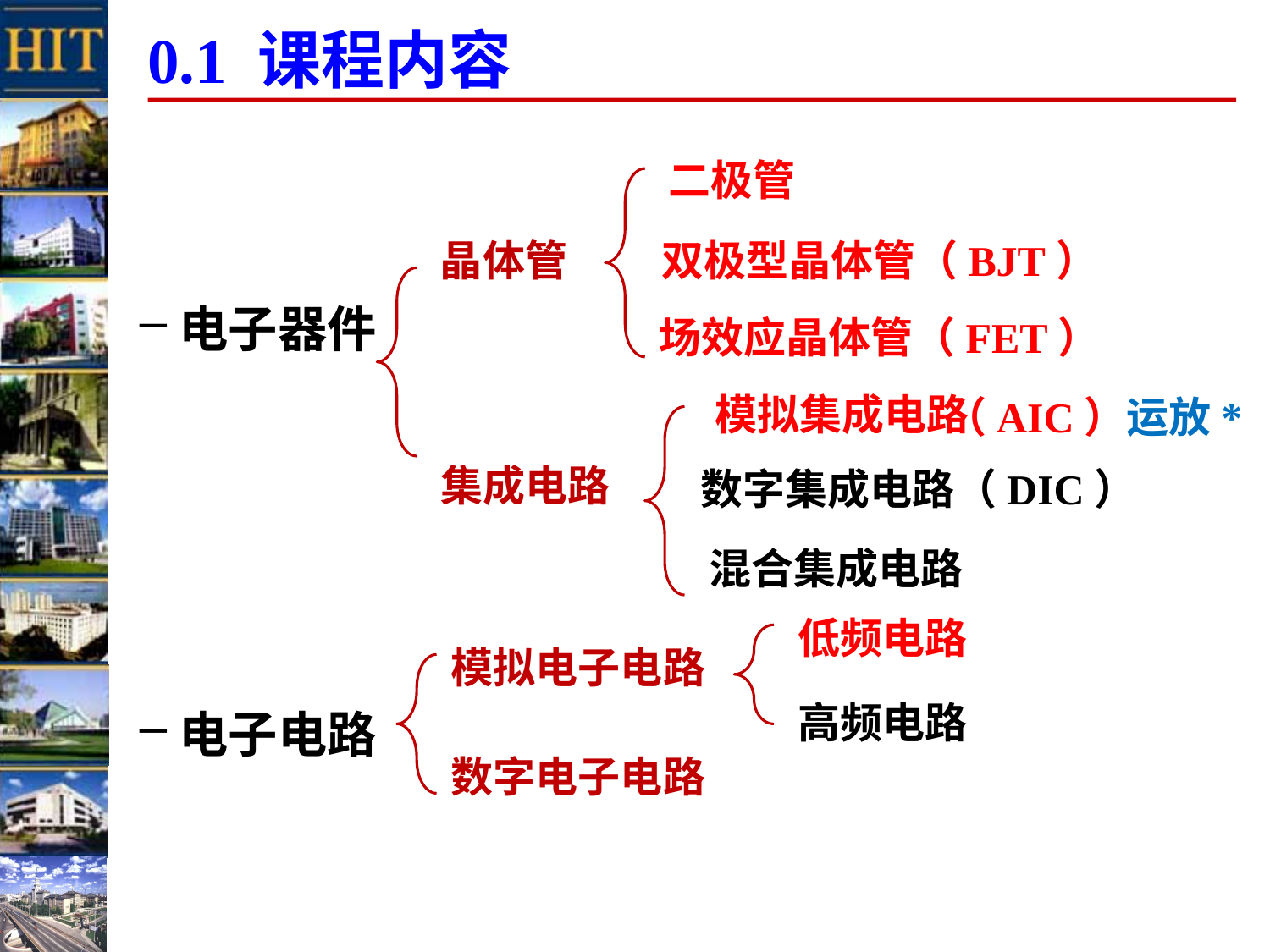

0.1 课程内容
二极管

电子器件

电子电路
晶体管
双极型晶体管（BJT）

场效应晶体管（FET）

模拟集成电路
（AIC）运放*

集成电路
数字集成电路（DIC）
混合集成电路
低频电路

模拟电子电路

高频电路
数字电子电路